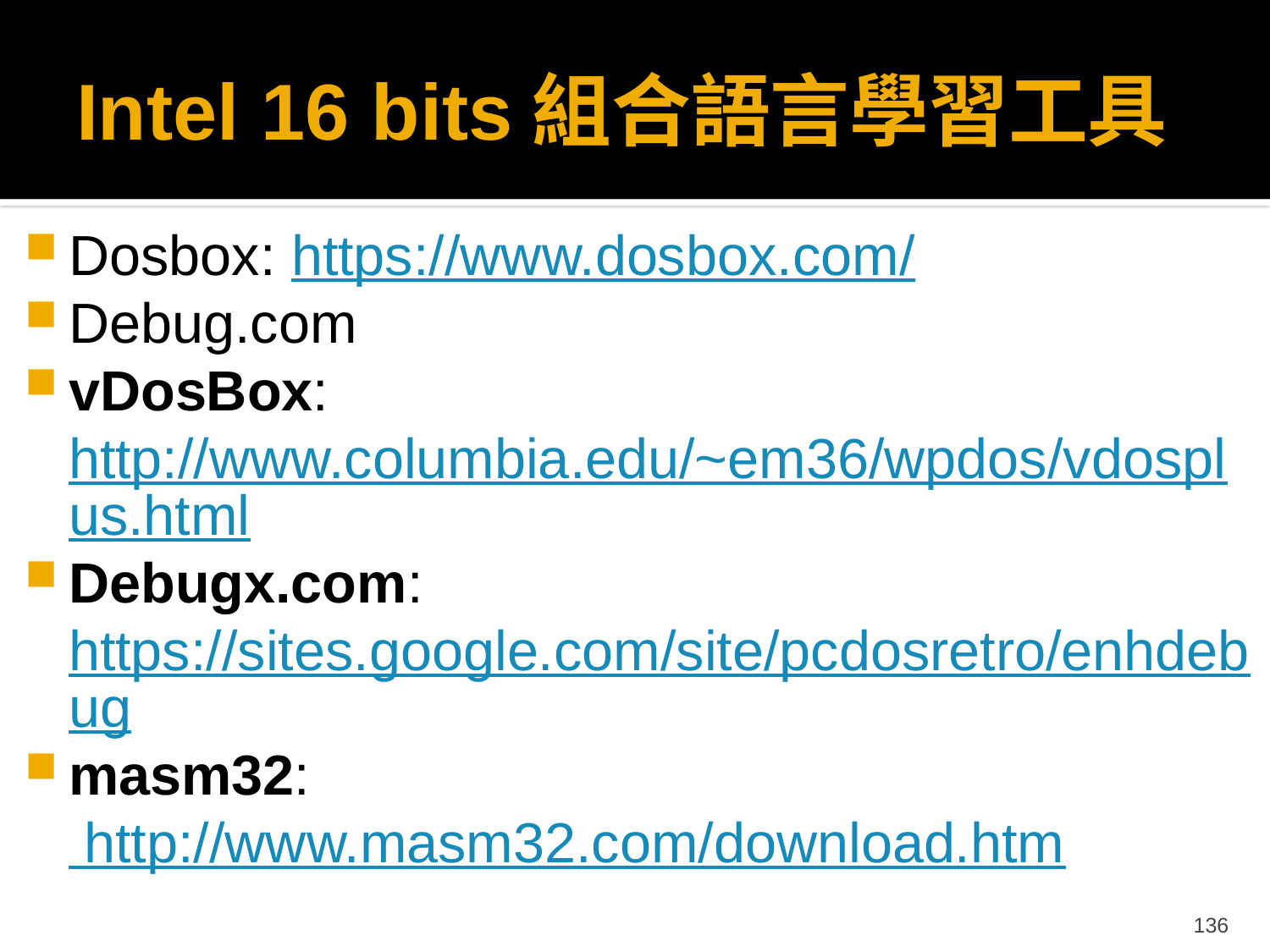

# Intel 16 bits組合語言學習工具
Dosbox: https://www.dosbox.com/
Debug.com
vDosBox: http://www.columbia.edu/~em36/wpdos/vdosplus.html
Debugx.com: https://sites.google.com/site/pcdosretro/enhdebug
masm32: http://www.masm32.com/download.htm

136